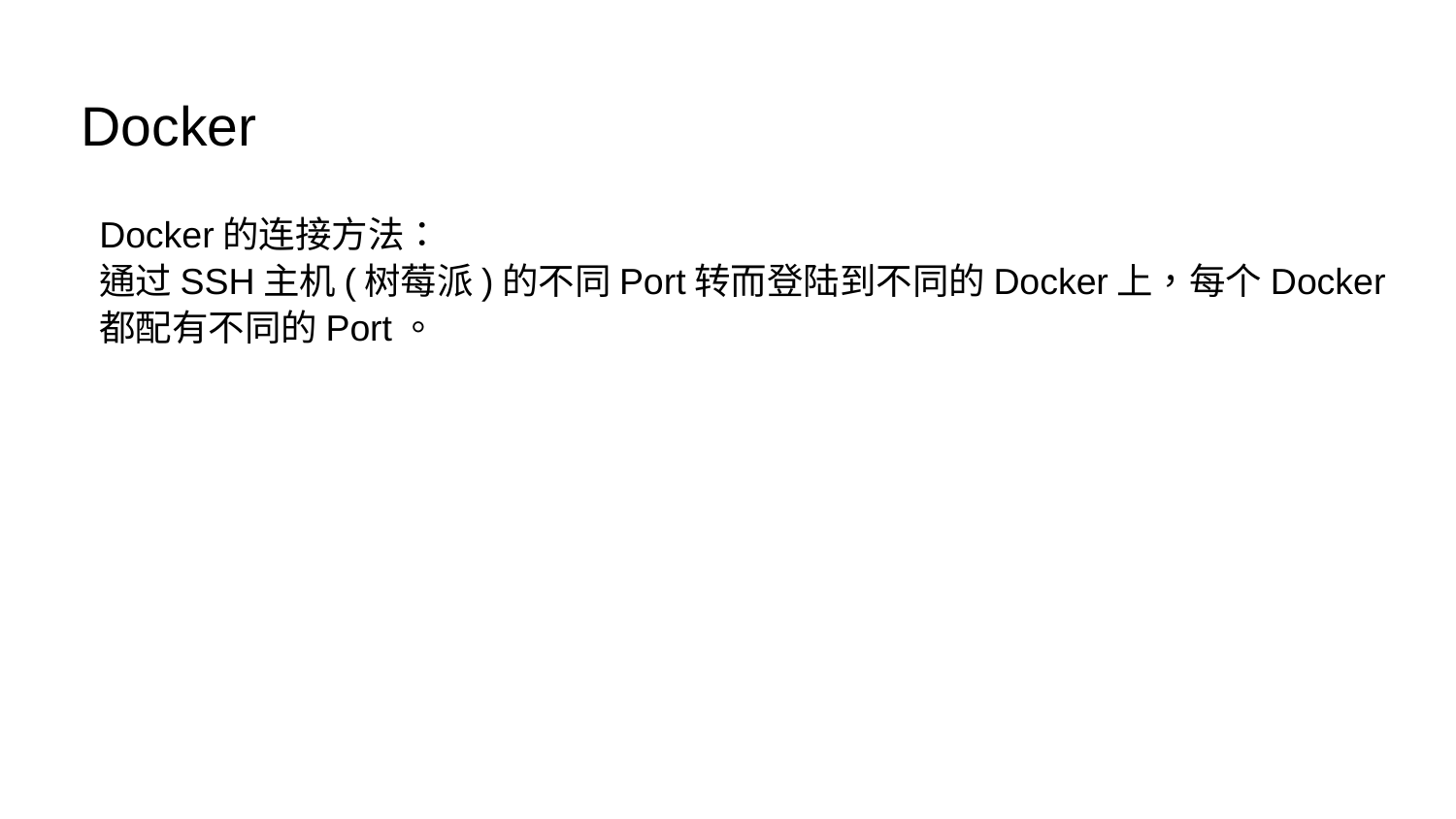

# Docker
Docker的连接方法：
通过SSH主机(树莓派)的不同Port转而登陆到不同的Docker上，每个Docker都配有不同的Port。